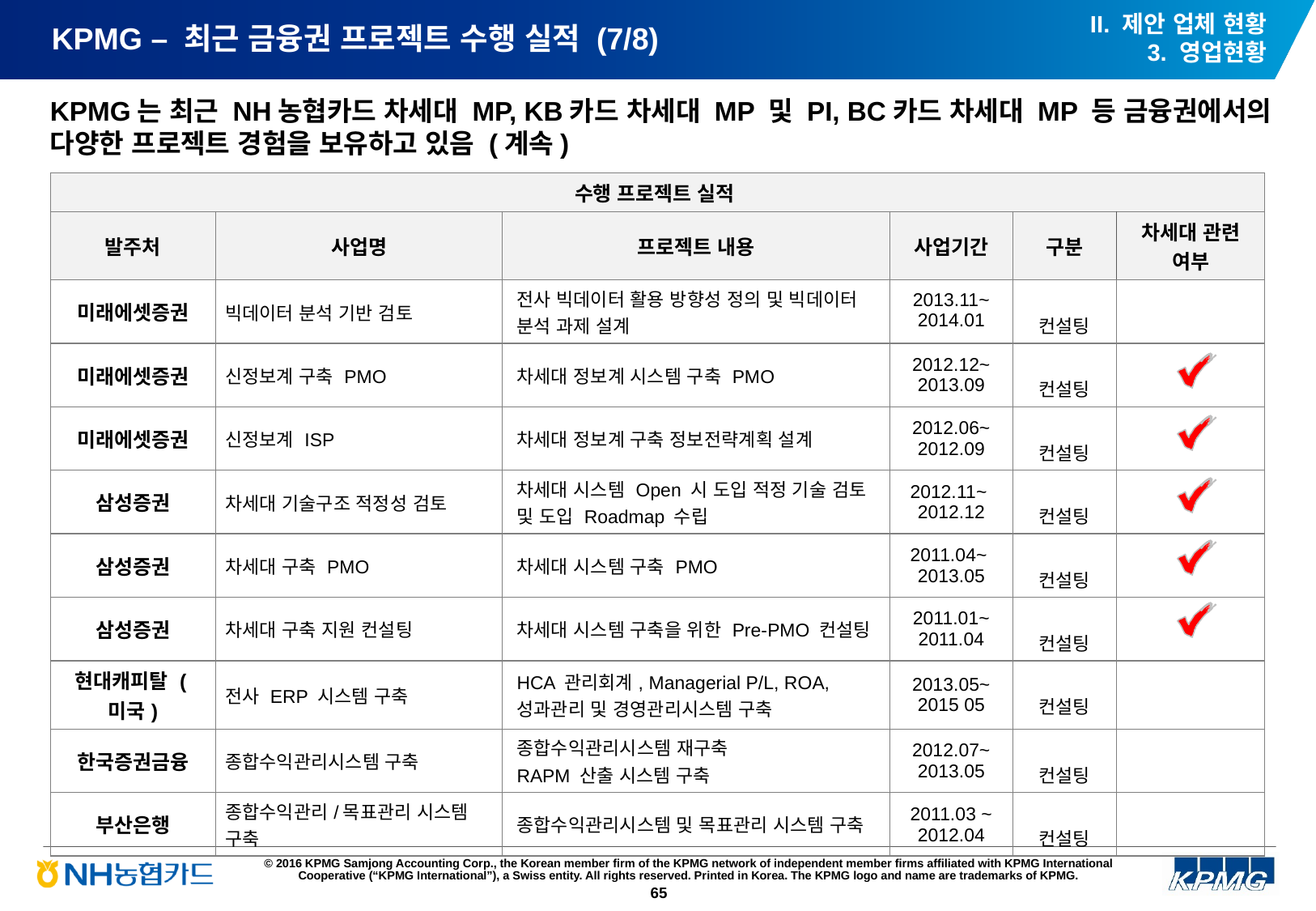

II. 제안 업체 현황
3. 영업현황
# KPMG – 최근 금융권 프로젝트 수행 실적 (7/8)
KPMG는 최근 NH농협카드 차세대 MP, KB카드 차세대 MP 및 PI, BC카드 차세대 MP 등 금융권에서의 다양한 프로젝트 경험을 보유하고 있음 (계속)
| 수행 프로젝트 실적 |  |  |  |  |  |
| --- | --- | --- | --- | --- | --- |
| 발주처 | 사업명 | 프로젝트 내용 | 사업기간 | 구분 | 차세대 관련 여부 |
| 미래에셋증권 | 빅데이터 분석 기반 검토 | 전사 빅데이터 활용 방향성 정의 및 빅데이터 분석 과제 설계 | 2013.11~ 2014.01 | 컨설팅 |  |
| 미래에셋증권 | 신정보계 구축 PMO | 차세대 정보계 시스템 구축 PMO | 2012.12~ 2013.09 | 컨설팅 |  |
| 미래에셋증권 | 신정보계 ISP | 차세대 정보계 구축 정보전략계획 설계 | 2012.06~ 2012.09 | 컨설팅 |  |
| 삼성증권 | 차세대 기술구조 적정성 검토 | 차세대 시스템 Open 시 도입 적정 기술 검토 및 도입 Roadmap 수립 | 2012.11~ 2012.12 | 컨설팅 |  |
| 삼성증권 | 차세대 구축 PMO | 차세대 시스템 구축 PMO | 2011.04~ 2013.05 | 컨설팅 |  |
| 삼성증권 | 차세대 구축 지원 컨설팅 | 차세대 시스템 구축을 위한 Pre-PMO 컨설팅 | 2011.01~ 2011.04 | 컨설팅 |  |
| 현대캐피탈 (미국) | 전사 ERP 시스템 구축 | HCA 관리회계, Managerial P/L, ROA, 성과관리 및 경영관리시스템 구축 | 2013.05~ 2015 05 | 컨설팅 |  |
| 한국증권금융 | 종합수익관리시스템 구축 | 종합수익관리시스템 재구축 RAPM 산출 시스템 구축 | 2012.07~ 2013.05 | 컨설팅 |  |
| 부산은행 | 종합수익관리/목표관리 시스템 구축 | 종합수익관리시스템 및 목표관리 시스템 구축 | 2011.03 ~ 2012.04 | 컨설팅 |  |